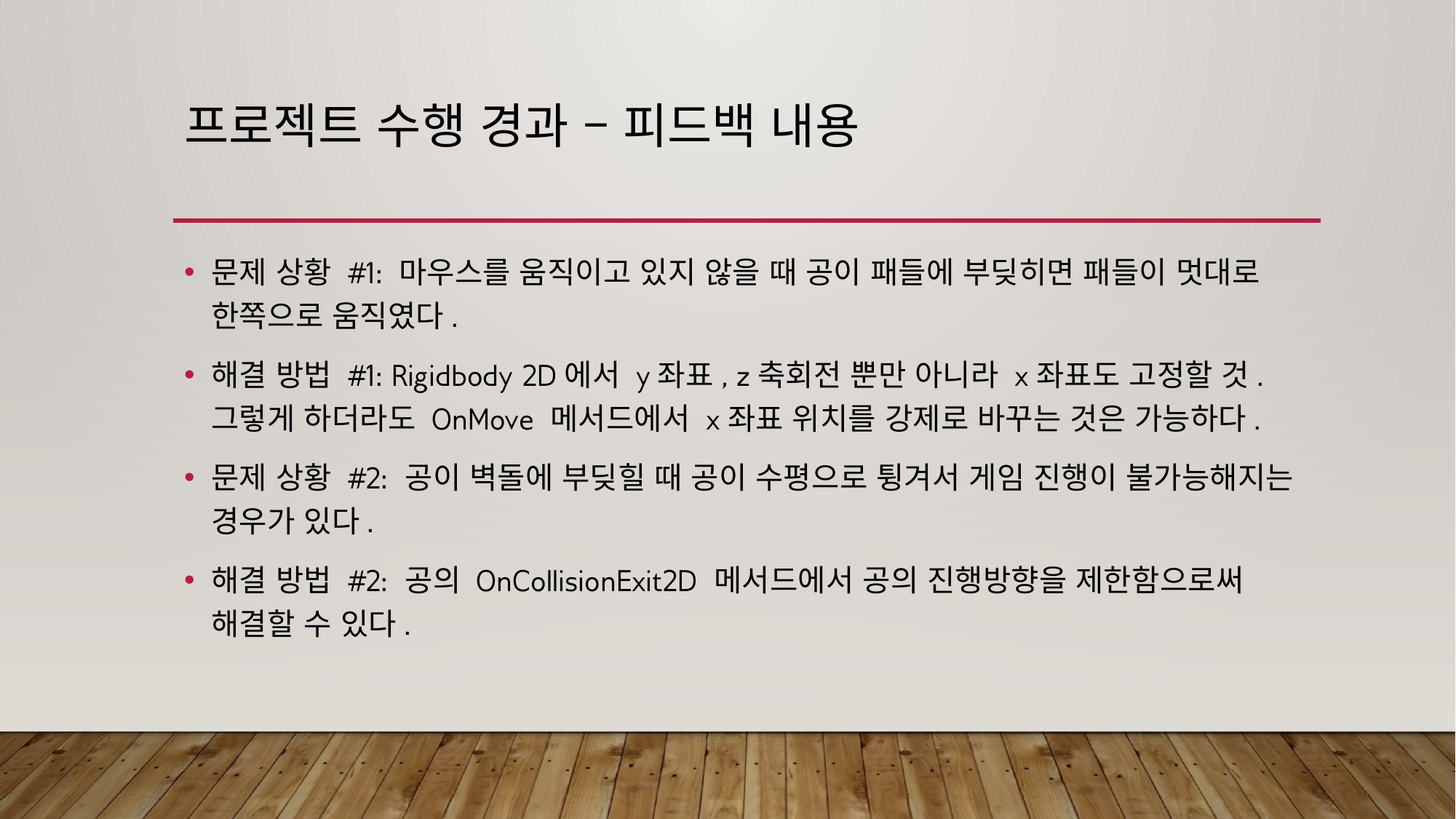

# 프로젝트 수행 경과 – 피드백 내용
문제 상황 #1: 마우스를 움직이고 있지 않을 때 공이 패들에 부딪히면 패들이 멋대로 한쪽으로 움직였다.
해결 방법 #1: Rigidbody 2D에서 y좌표, z축회전 뿐만 아니라 x좌표도 고정할 것. 그렇게 하더라도 OnMove 메서드에서 x좌표 위치를 강제로 바꾸는 것은 가능하다.
문제 상황 #2: 공이 벽돌에 부딪힐 때 공이 수평으로 튕겨서 게임 진행이 불가능해지는 경우가 있다.
해결 방법 #2: 공의 OnCollisionExit2D 메서드에서 공의 진행방향을 제한함으로써 해결할 수 있다.